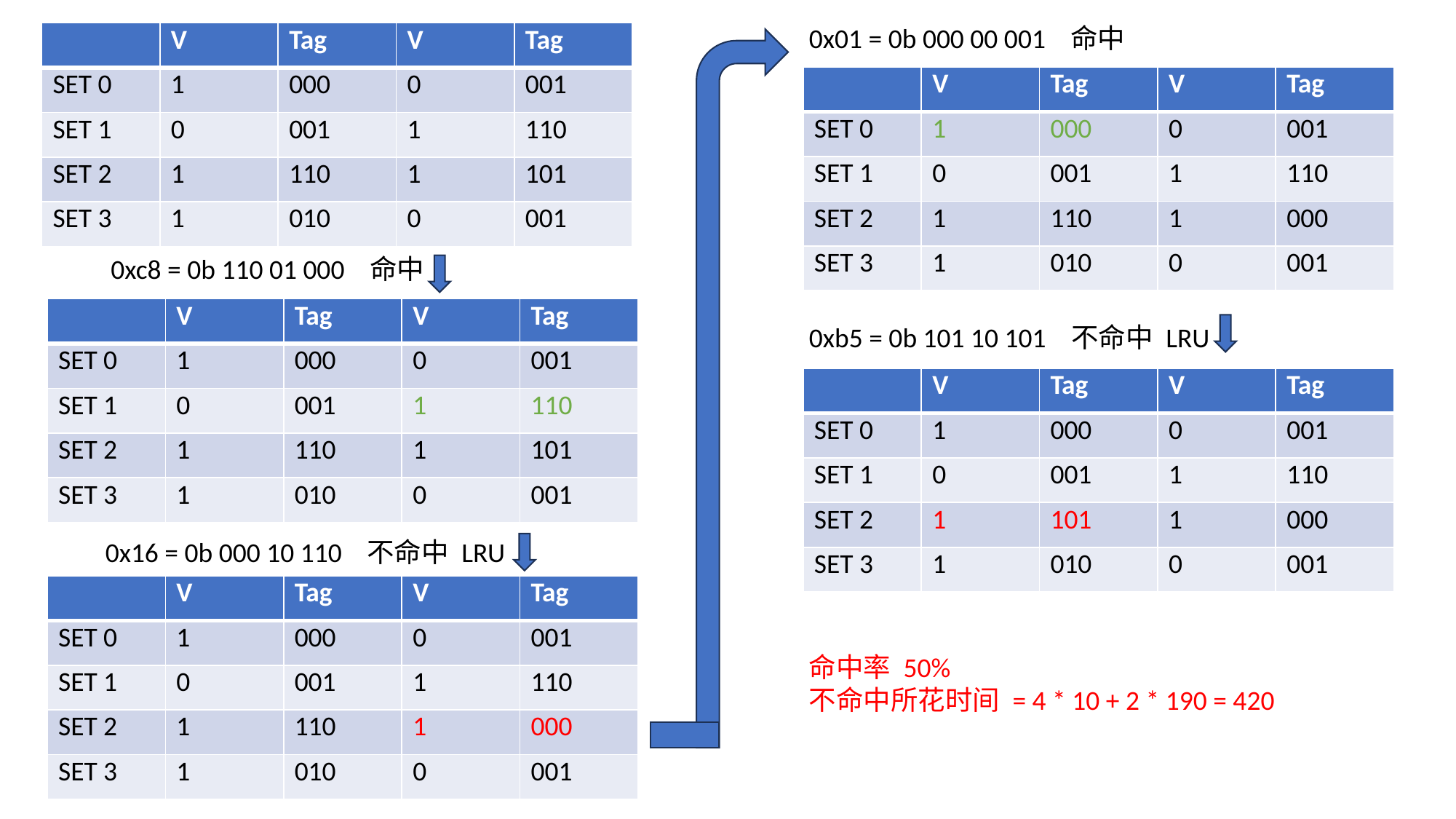

0x01 = 0b 000 00 001   命中
|  | V | Tag | V | Tag |
| --- | --- | --- | --- | --- |
| SET 0 | 1 | 000 | 0 | 001 |
| SET 1 | 0 | 001 | 1 | 110 |
| SET 2 | 1 | 110 | 1 | 101 |
| SET 3 | 1 | 010 | 0 | 001 |

|  | V | Tag | V | Tag |
| --- | --- | --- | --- | --- |
| SET 0 | 1 | 000 | 0 | 001 |
| SET 1 | 0 | 001 | 1 | 110 |
| SET 2 | 1 | 110 | 1 | 000 |
| SET 3 | 1 | 010 | 0 | 001 |
0xc8 = 0b 110 01 000   命中

|  | V | Tag | V | Tag |
| --- | --- | --- | --- | --- |
| SET 0 | 1 | 000 | 0 | 001 |
| SET 1 | 0 | 001 | 1 | 110 |
| SET 2 | 1 | 110 | 1 | 101 |
| SET 3 | 1 | 010 | 0 | 001 |
0xb5 = 0b 101 10 101   不命中 LRU

|  | V | Tag | V | Tag |
| --- | --- | --- | --- | --- |
| SET 0 | 1 | 000 | 0 | 001 |
| SET 1 | 0 | 001 | 1 | 110 |
| SET 2 | 1 | 101 | 1 | 000 |
| SET 3 | 1 | 010 | 0 | 001 |
0x16 = 0b 000 10 110   不命中 LRU

|  | V | Tag | V | Tag |
| --- | --- | --- | --- | --- |
| SET 0 | 1 | 000 | 0 | 001 |
| SET 1 | 0 | 001 | 1 | 110 |
| SET 2 | 1 | 110 | 1 | 000 |
| SET 3 | 1 | 010 | 0 | 001 |
命中率 50%
不命中所花时间 = 4 * 10 + 2 * 190 = 420